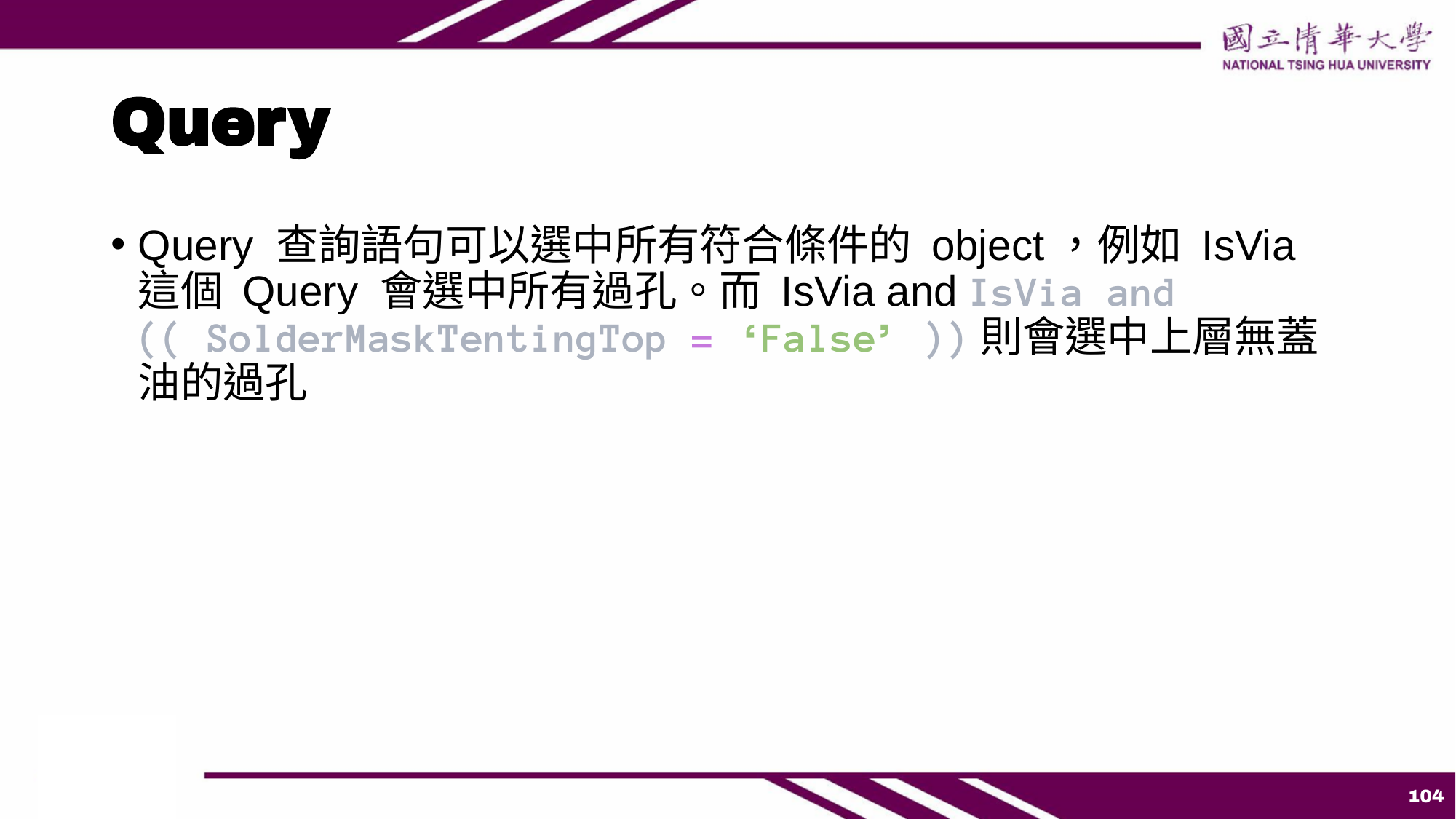

# Query
Query 查詢語句可以選中所有符合條件的 object，例如 IsVia 這個 Query 會選中所有過孔。而 IsVia and IsVia and (( SolderMaskTentingTop = ‘False’ ))則會選中上層無蓋油的過孔

104